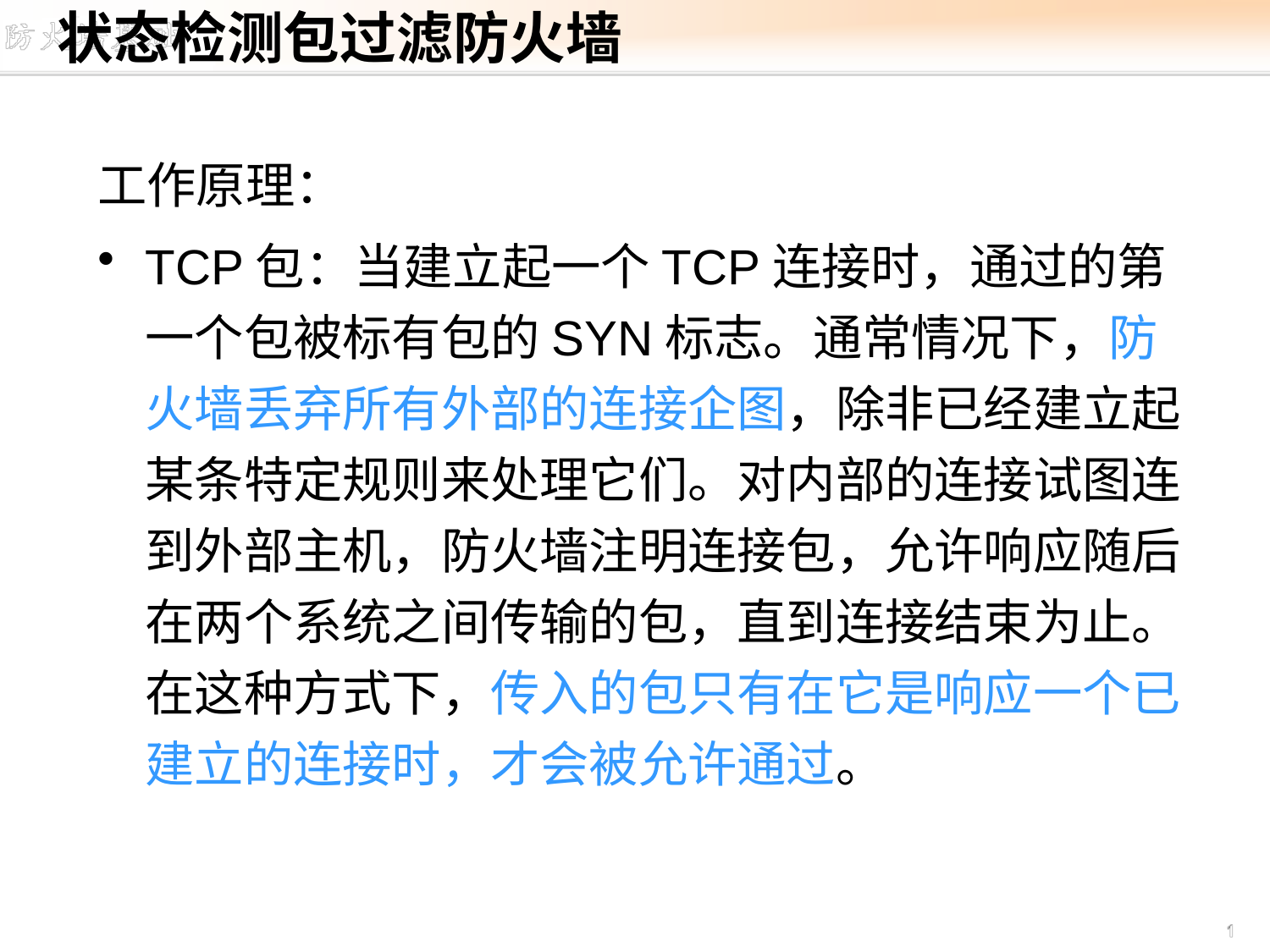

状态检测包过滤防火墙
工作原理：
TCP包：当建立起一个TCP连接时，通过的第一个包被标有包的SYN标志。通常情况下，防火墙丢弃所有外部的连接企图，除非已经建立起某条特定规则来处理它们。对内部的连接试图连到外部主机，防火墙注明连接包，允许响应随后在两个系统之间传输的包，直到连接结束为止。在这种方式下，传入的包只有在它是响应一个已建立的连接时，才会被允许通过。